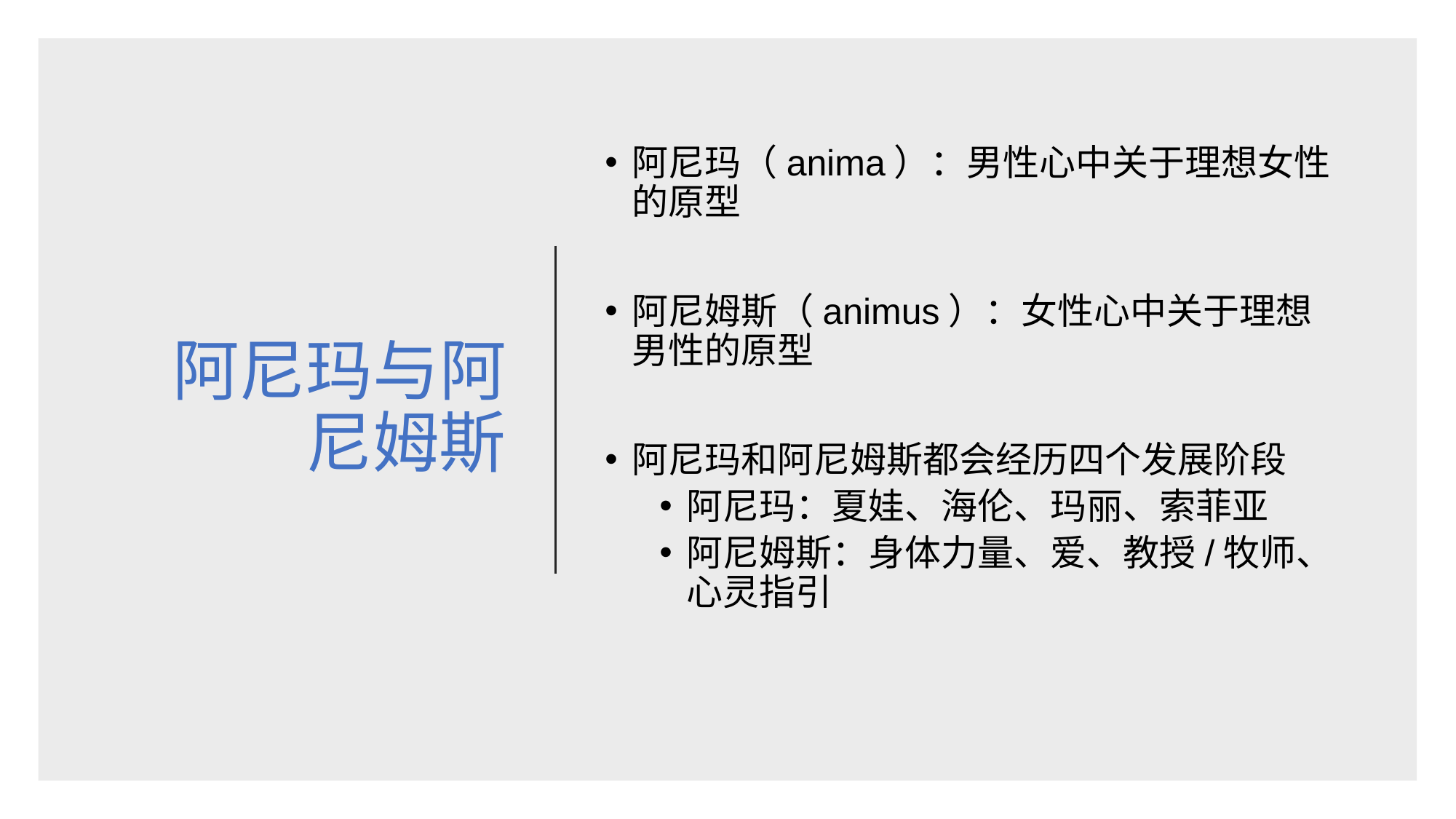

# 阿尼玛与阿尼姆斯
阿尼玛（anima）：男性心中关于理想女性的原型

阿尼姆斯（animus）：女性心中关于理想男性的原型

阿尼玛和阿尼姆斯都会经历四个发展阶段
阿尼玛：夏娃、海伦、玛丽、索菲亚
阿尼姆斯：身体力量、爱、教授/牧师、心灵指引